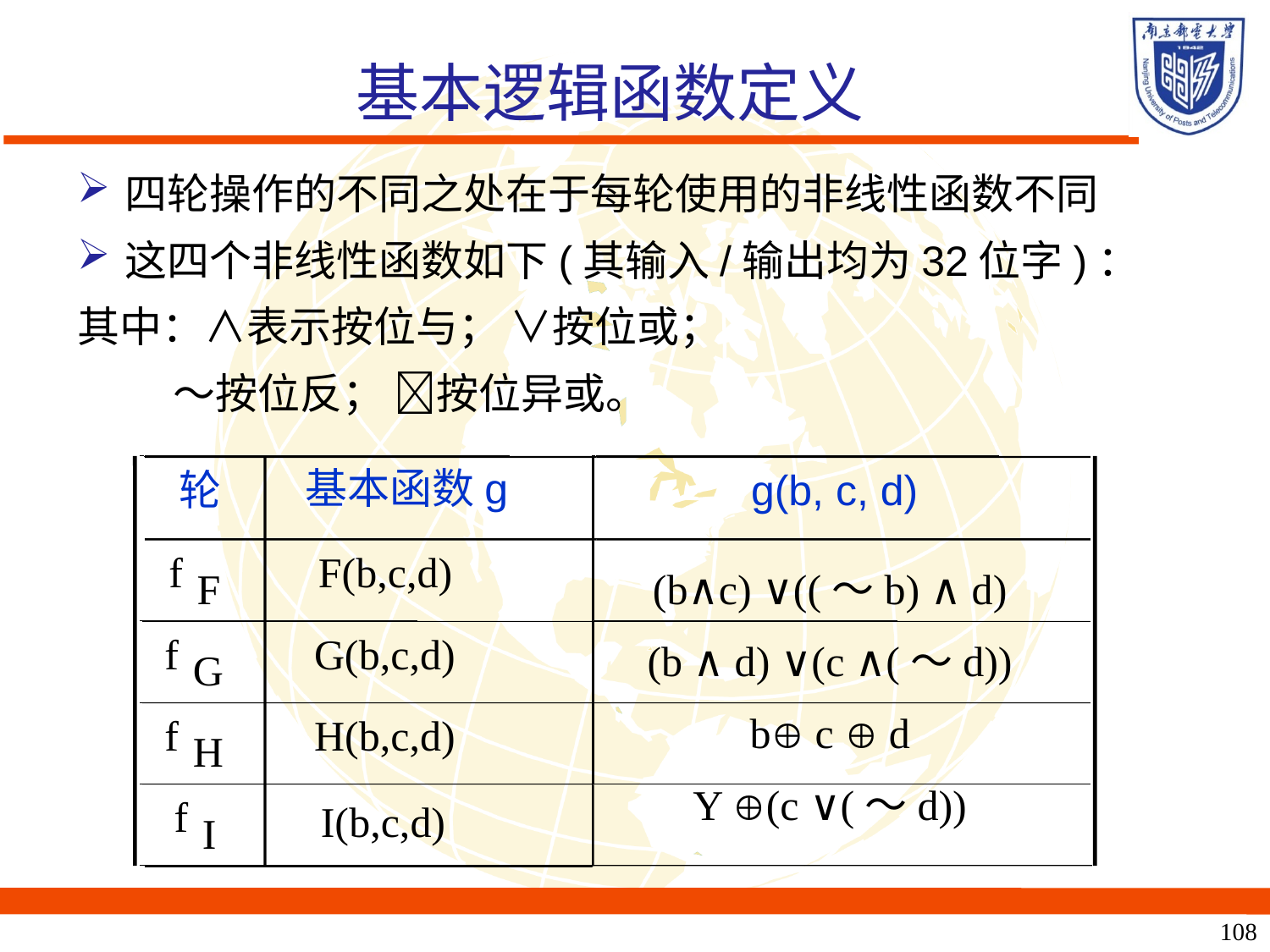

基本逻辑函数定义
四轮操作的不同之处在于每轮使用的非线性函数不同
这四个非线性函数如下(其输入/输出均为32位字)：
其中：∧表示按位与； ∨按位或；
         ～按位反； ⊕按位异或。

基本函数g
轮
g(b, c, d)

f
F(b,c,d)
(b∧c) ∨((～b) ∧ d)
(b ∧ d) ∨(c ∧(～d))
b⊕ c ⊕ d
Y ⊕(c ∨(～d))
F

f
G(b,c,d)
G

f
H(b,c,d)
H

f
I(b,c,d)
I

108